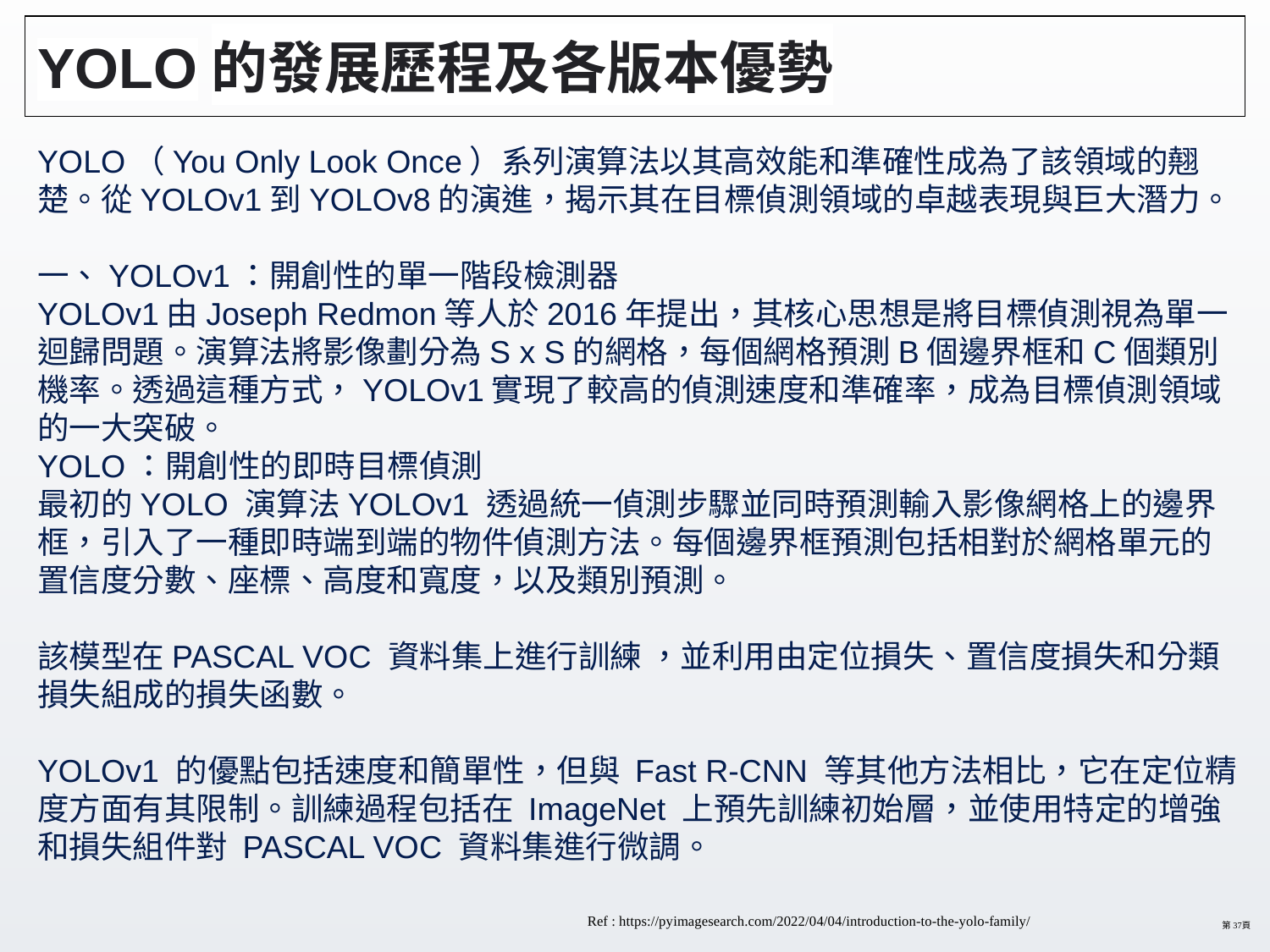

# YOLO的發展歷程及各版本優勢
YOLO（You Only Look Once）系列演算法以其高效能和準確性成為了該領域的翹楚。從YOLOv1到YOLOv8的演進，揭示其在目標偵測領域的卓越表現與巨大潛力。

一、YOLOv1：開創性的單一階段檢測器
YOLOv1由Joseph Redmon等人於2016年提出，其核心思想是將目標偵測視為單一迴歸問題。演算法將影像劃分為S x S的網格，每個網格預測B個邊界框和C個類別機率。透過這種方式，YOLOv1實現了較高的偵測速度和準確率，成為目標偵測領域的一大突破。
YOLO：開創性的即時目標偵測
最初的YOLO 演算法YOLOv1 透過統一偵測步驟並同時預測輸入影像網格上的邊界框，引入了一種即時端到端的物件偵測方法。每個邊界框預測包括相對於網格單元的置信度分數、座標、高度和寬度，以及類別預測。

該模型在PASCAL VOC 資料集上進行訓練 ，並利用由定位損失、置信度損失和分類損失組成的損失函數。

YOLOv1 的優點包括速度和簡單性，但與 Fast R-CNN 等其他方法相比，它在定位精度方面有其限制。訓練過程包括在 ImageNet 上預先訓練初始層，並使用特定的增強和損失組件對 PASCAL VOC 資料集進行微調。

Ref : https://pyimagesearch.com/2022/04/04/introduction-to-the-yolo-family/